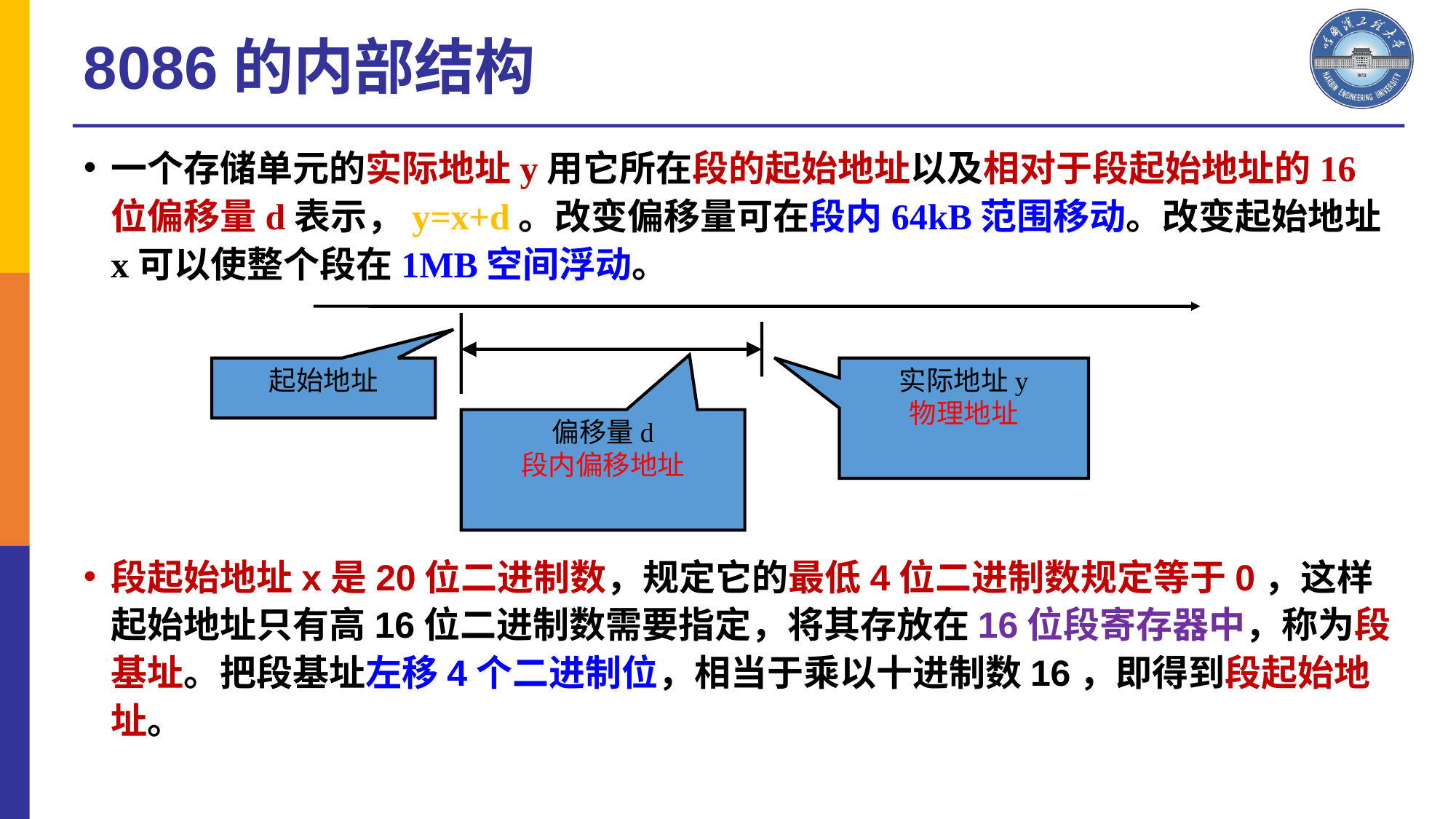

8086的内部结构
一个存储单元的实际地址y用它所在段的起始地址以及相对于段起始地址的16位偏移量d表示，y=x+d。改变偏移量可在段内64kB范围移动。改变起始地址x可以使整个段在1MB空间浮动。

段起始地址x是20位二进制数，规定它的最低4位二进制数规定等于0，这样起始地址只有高16位二进制数需要指定，将其存放在16位段寄存器中，称为段基址。把段基址左移4个二进制位，相当于乘以十进制数16，即得到段起始地址。

起始地址
实际地址y
物理地址
偏移量d
段内偏移地址